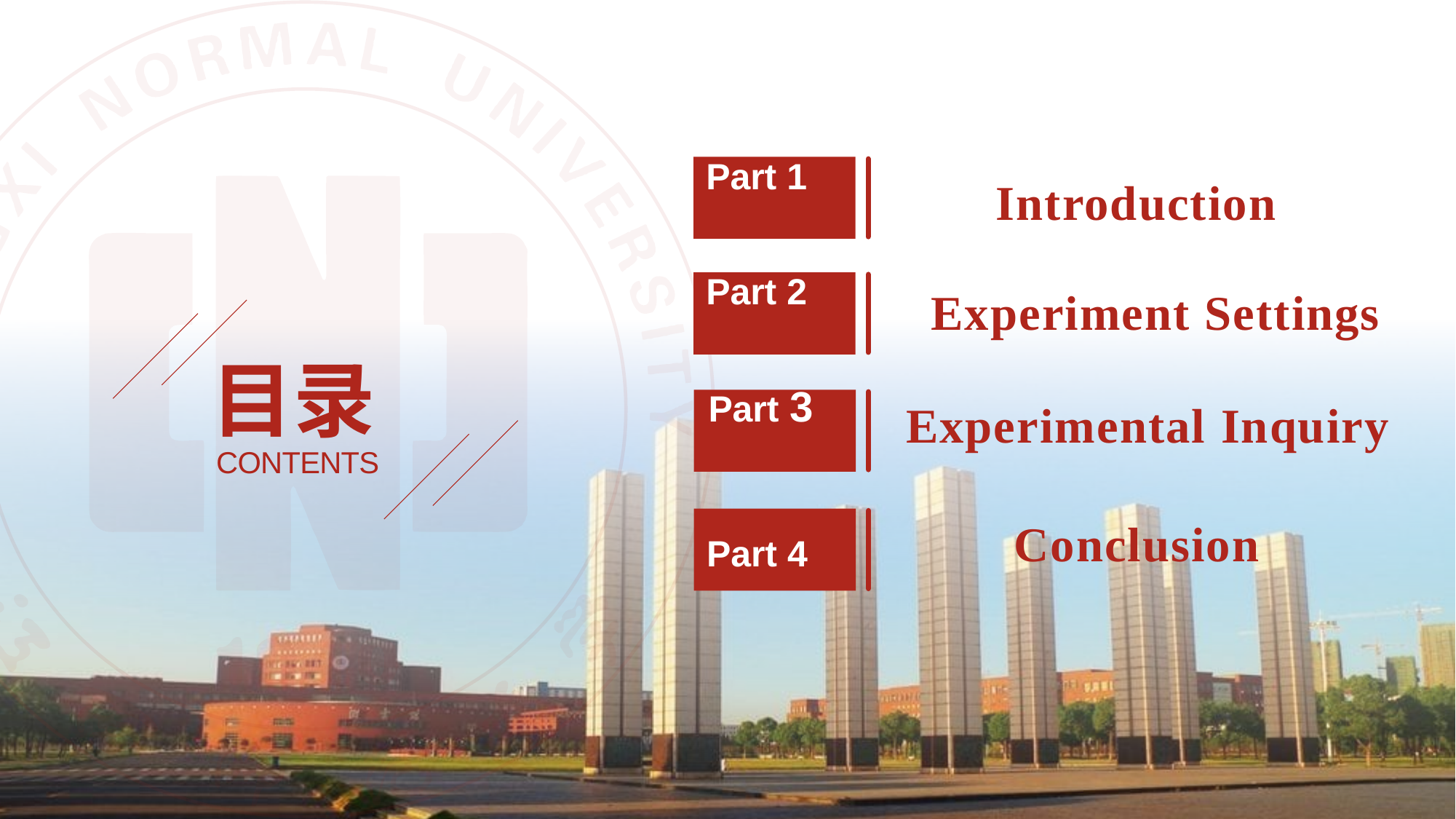

Part 1
Introduction
Part 2
Experiment Settings
Experimental Inquiry
Part 3
Part 4
目录
CONTENTS
Conclusion